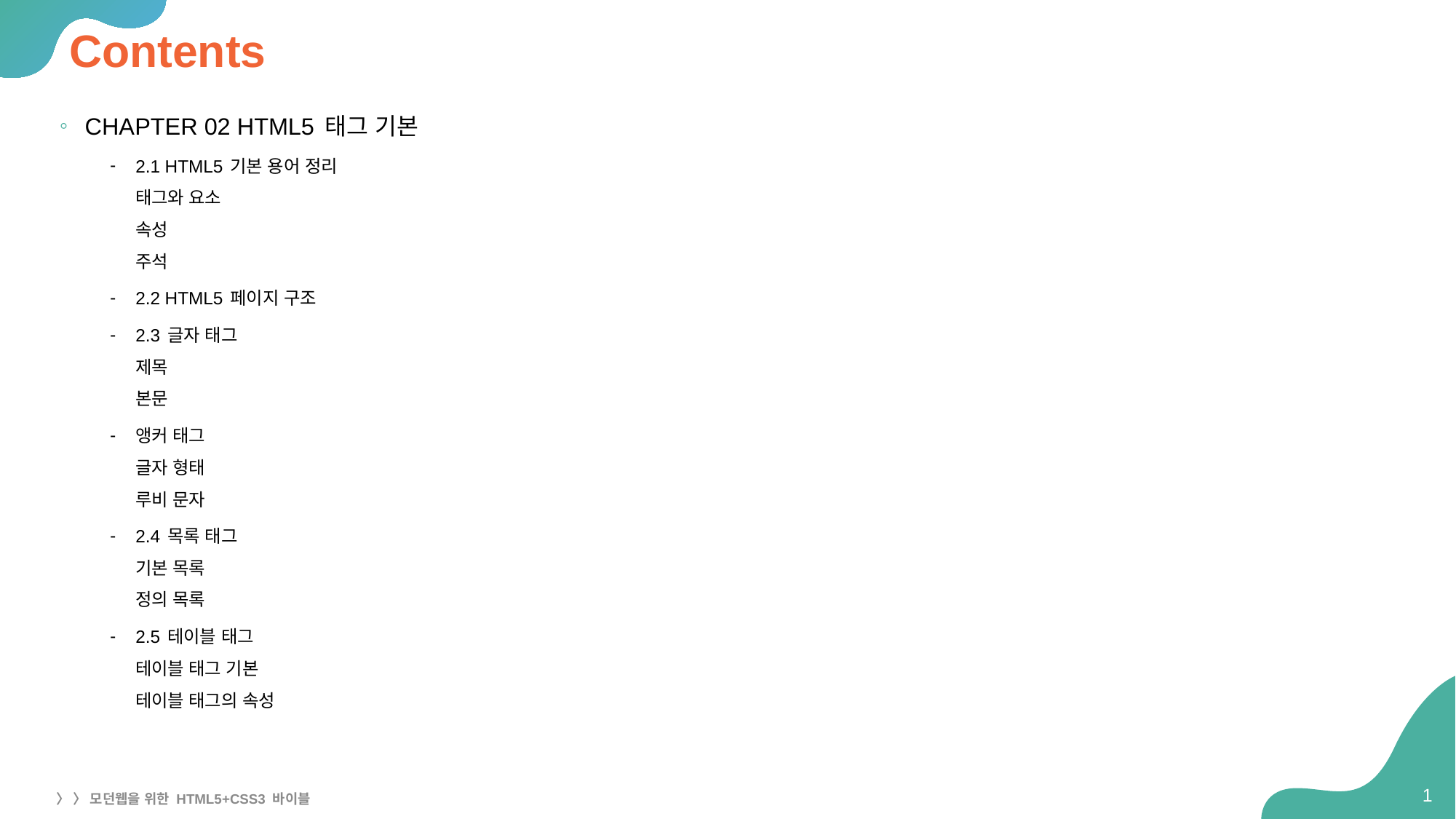

# Contents
CHAPTER 02 HTML5 태그 기본
2.1 HTML5 기본 용어 정리
태그와 요소
속성
주석
2.2 HTML5 페이지 구조
2.3 글자 태그
제목
본문
앵커 태그
글자 형태
루비 문자
2.4 목록 태그
기본 목록
정의 목록
2.5 테이블 태그
테이블 태그 기본
테이블 태그의 속성

1
〉 〉 모던웹을 위한 HTML5+CSS3 바이블